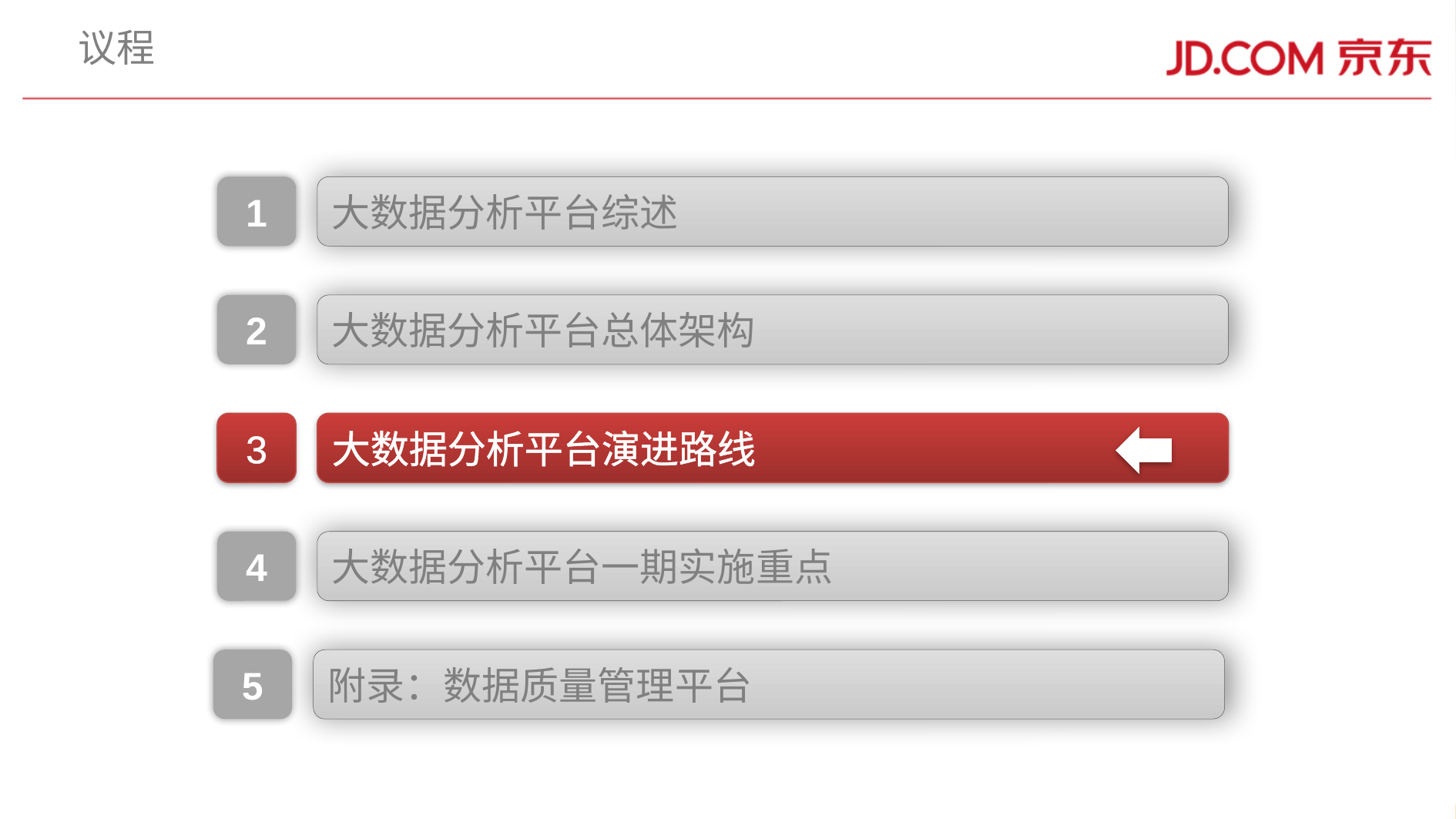

# 议程
1
大数据分析平台综述
2
大数据分析平台总体架构
3
大数据分析平台演进路线

4
大数据分析平台一期实施重点
5
附录：数据质量管理平台